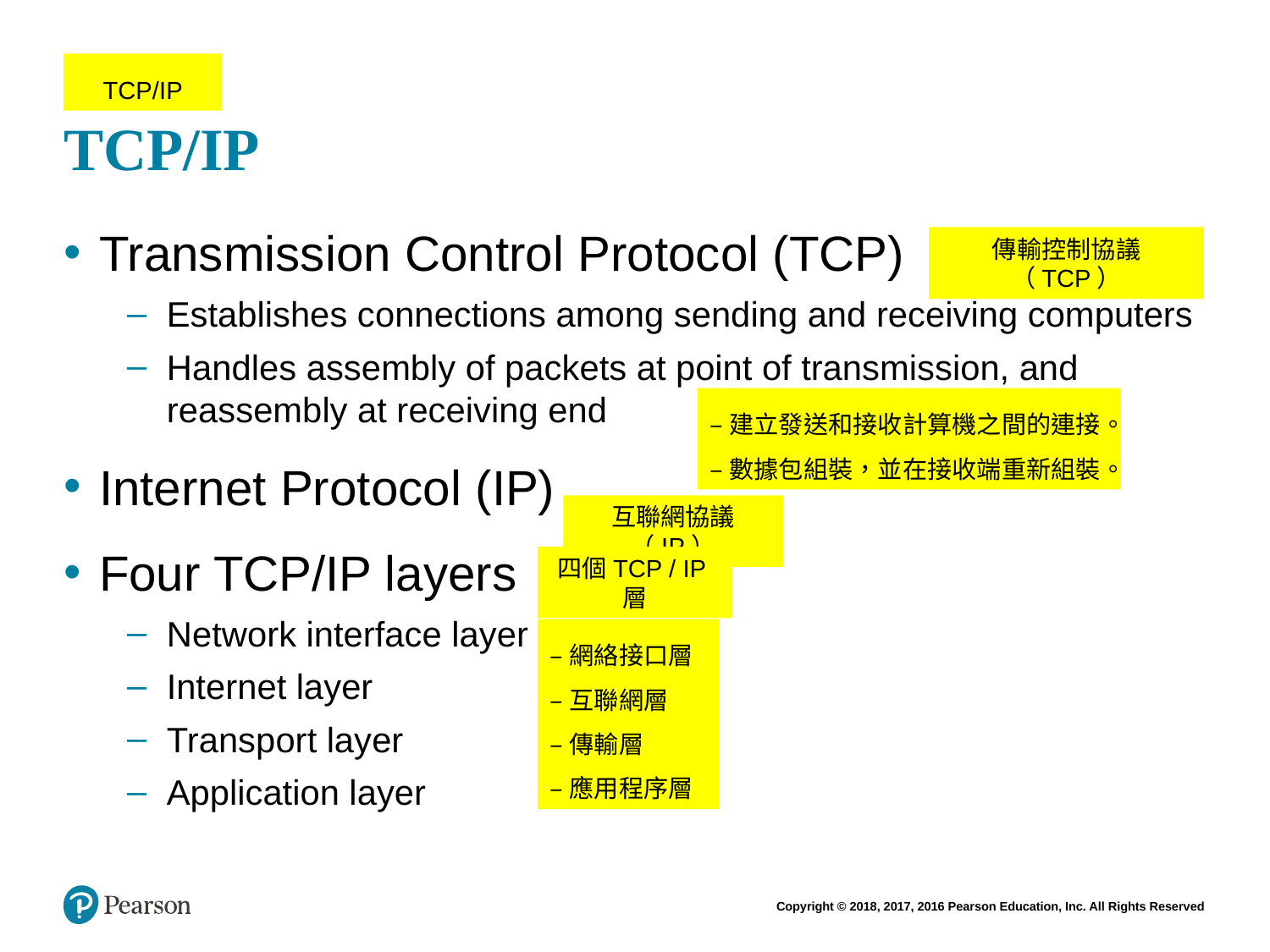

# TCP/IP
TCP/IP
Transmission Control Protocol (TCP)
Establishes connections among sending and receiving computers
Handles assembly of packets at point of transmission, and reassembly at receiving end
Internet Protocol (IP)
Four TCP/IP layers
Network interface layer
Internet layer
Transport layer
Application layer

傳輸控制協議（TCP）
–建立發送和接收計算機之間的連接。
–數據包組裝，並在接收端重新組裝。
互聯網協議（IP）
四個TCP / IP層
–網絡接口層
–互聯網層
–傳輸層
–應用程序層